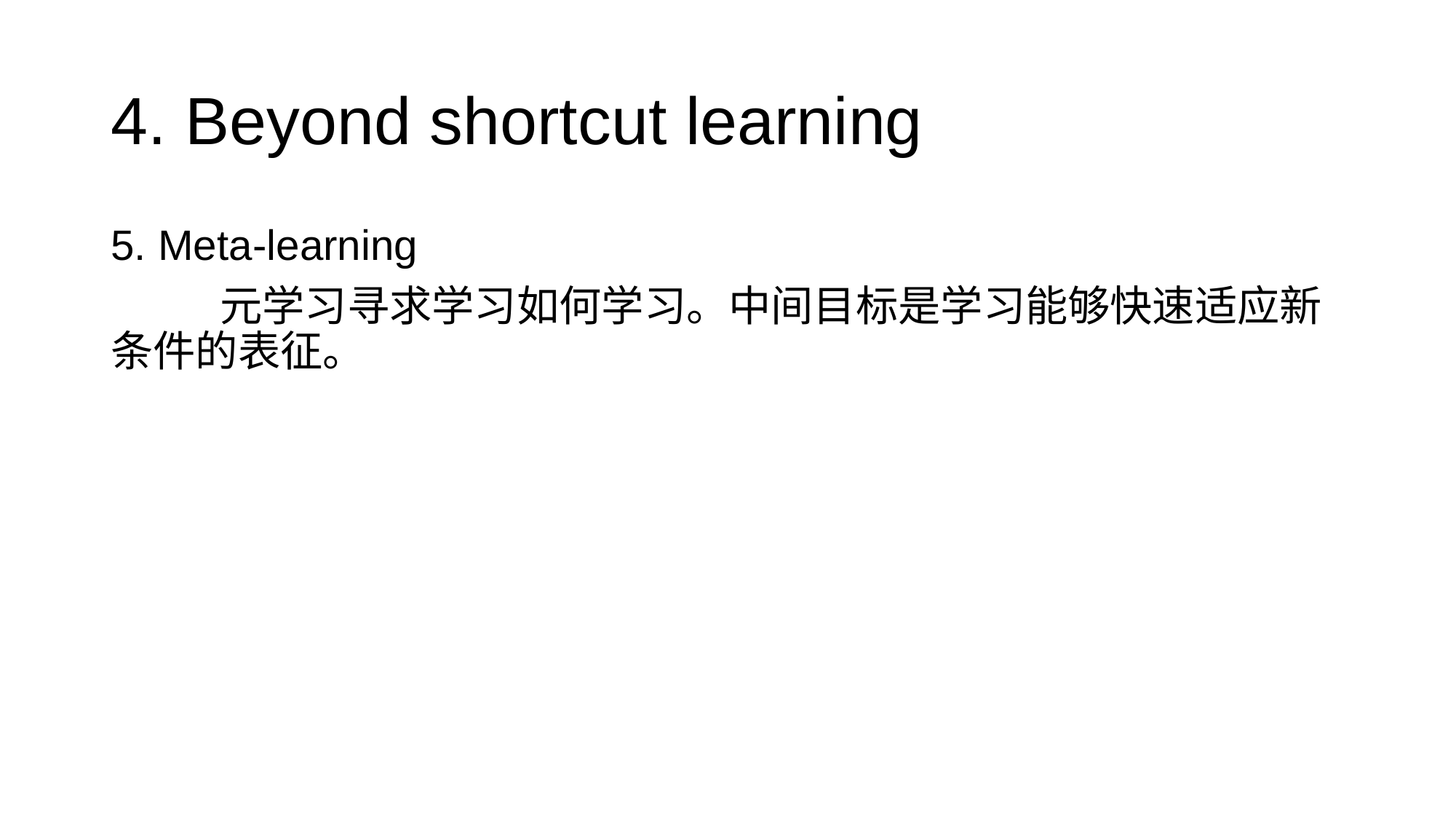

# 4. Beyond shortcut learning
5. Meta-learning
	元学习寻求学习如何学习。中间目标是学习能够快速适应新条件的表征。